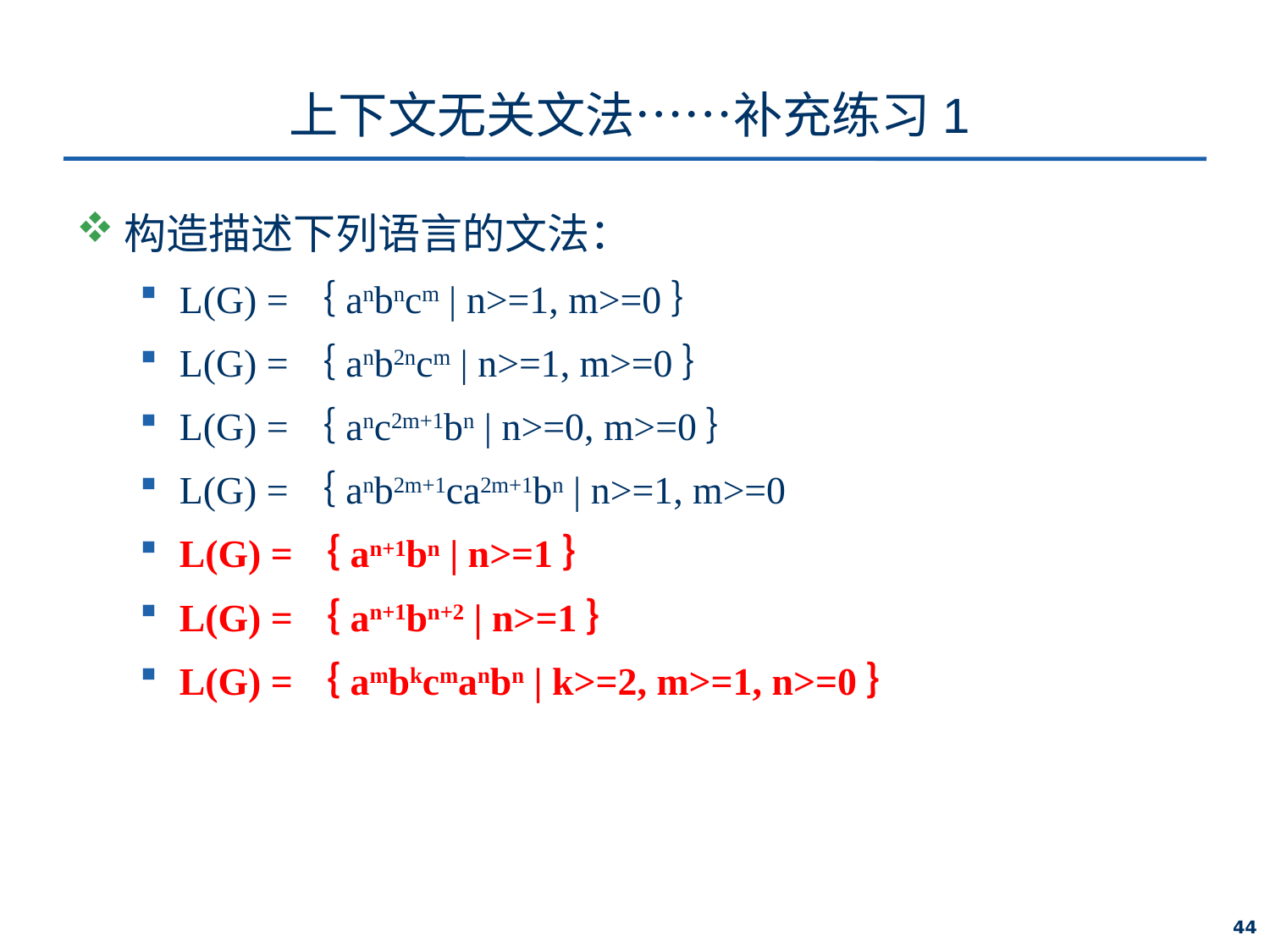

# 上下文无关文法……补充练习1
构造描述下列语言的文法：
L(G) =｛anbncm | n>=1, m>=0｝
L(G) =｛anb2ncm | n>=1, m>=0｝
L(G) =｛anc2m+1bn | n>=0, m>=0｝
L(G) =｛anb2m+1ca2m+1bn | n>=1, m>=0
L(G) =｛an+1bn | n>=1｝
L(G) =｛an+1bn+2 | n>=1｝
L(G) =｛ambkcmanbn | k>=2, m>=1, n>=0｝

44